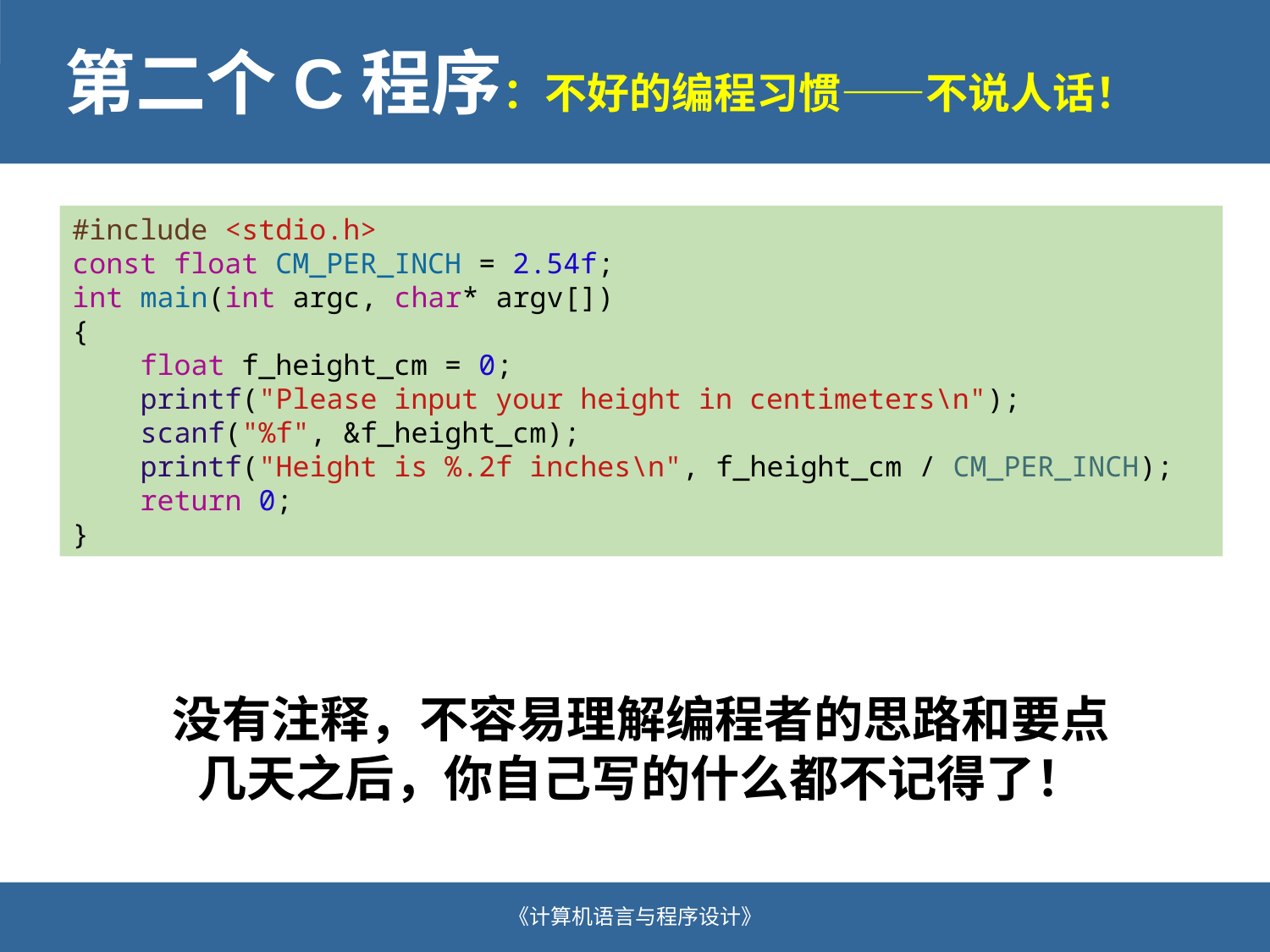

# 第二个C程序：不好的编程习惯——不说人话！
#include <stdio.h>
const float CM_PER_INCH = 2.54f;
int main(int argc, char* argv[])
{
    float f_height_cm = 0;
    printf("Please input your height in centimeters\n");
    scanf("%f", &f_height_cm);
    printf("Height is %.2f inches\n", f_height_cm / CM_PER_INCH);
    return 0;
}
没有注释，不容易理解编程者的思路和要点
几天之后，你自己写的什么都不记得了！

《计算机语言与程序设计》
35